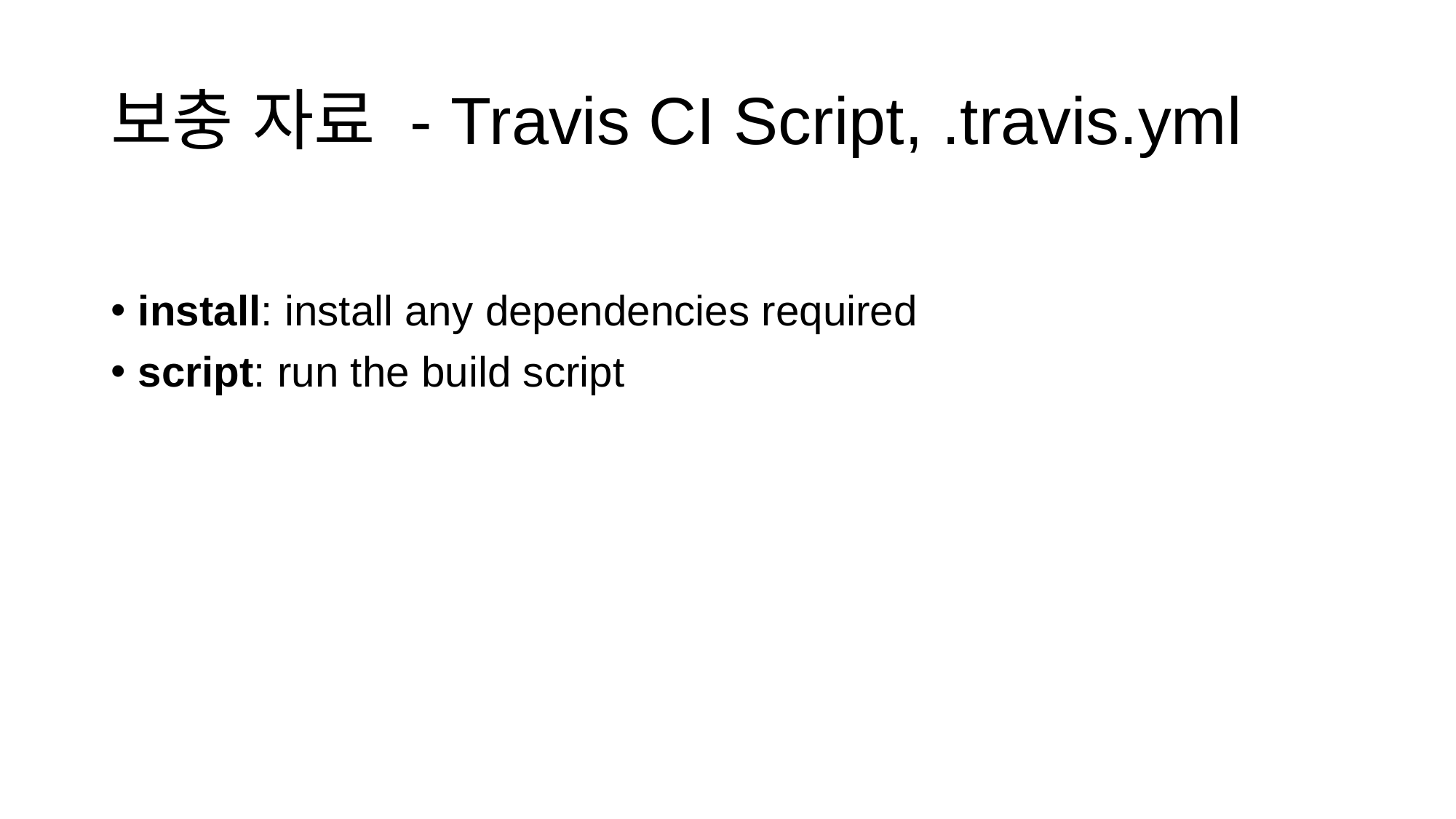

# 보충 자료 - Travis CI Script, .travis.yml

install: install any dependencies required
script: run the build script